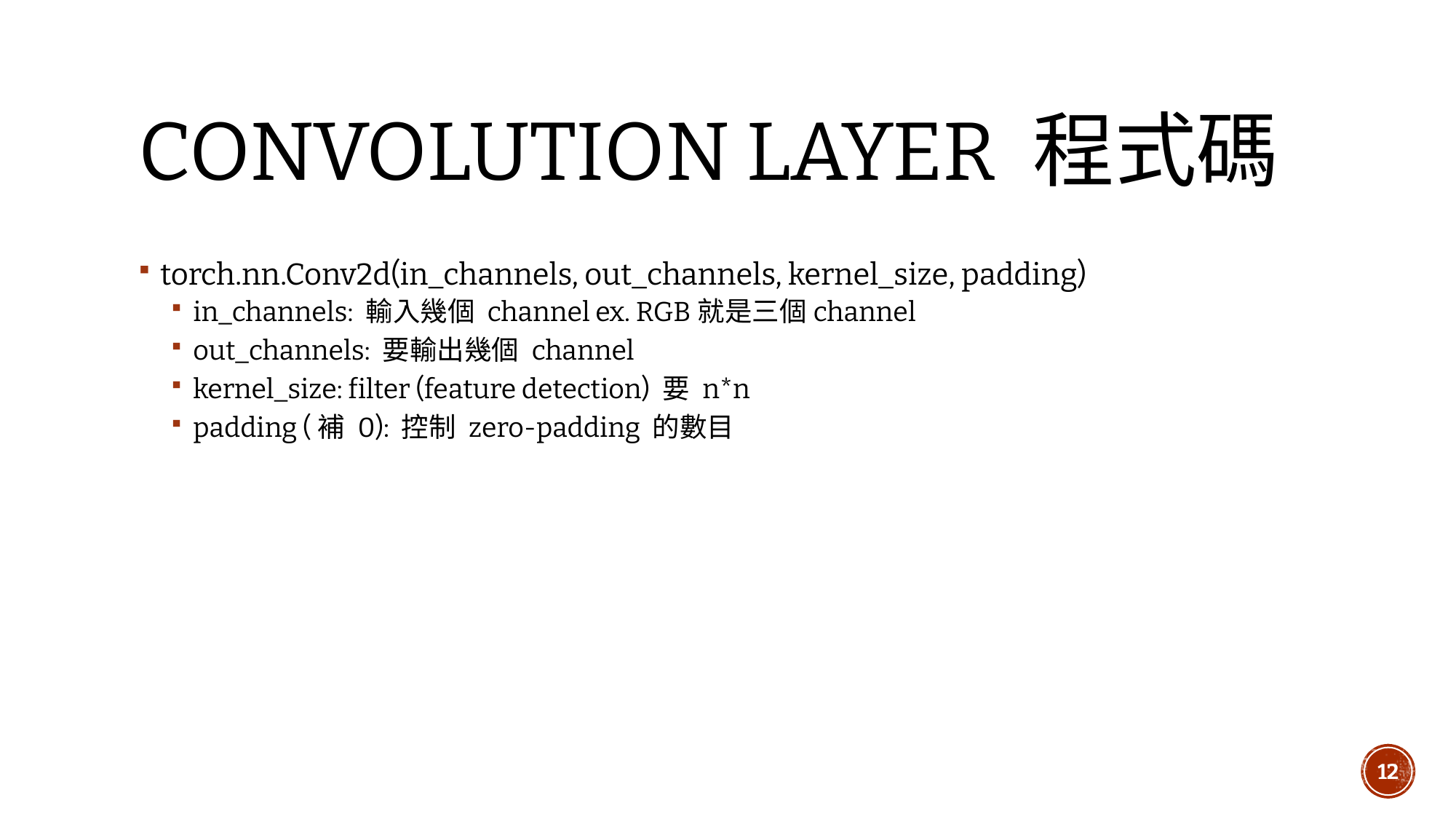

# Convolution Layer 程式碼
torch.nn.Conv2d(in_channels, out_channels, kernel_size, padding)
in_channels: 輸入幾個 channel ex. RGB就是三個channel
out_channels: 要輸出幾個 channel
kernel_size: filter (feature detection) 要 n*n
padding (補 0): 控制 zero-padding 的數目

12